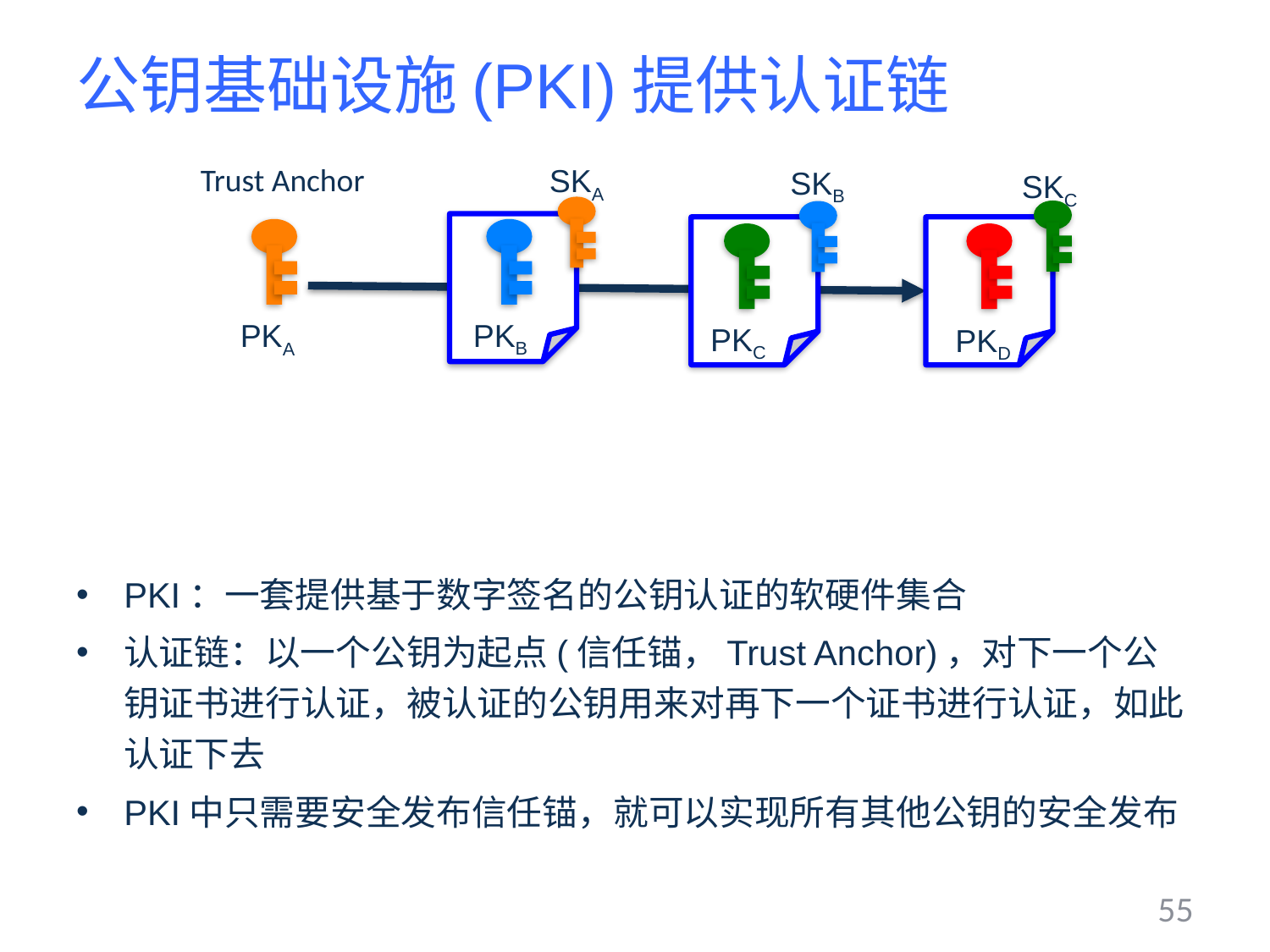

# 公钥基础设施(PKI)提供认证链
Trust Anchor
SKA
SKB
SKC

PKB
PKA
PKC
PKD
PKI：一套提供基于数字签名的公钥认证的软硬件集合
认证链：以一个公钥为起点(信任锚，Trust Anchor)，对下一个公钥证书进行认证，被认证的公钥用来对再下一个证书进行认证，如此认证下去
PKI中只需要安全发布信任锚，就可以实现所有其他公钥的安全发布

55